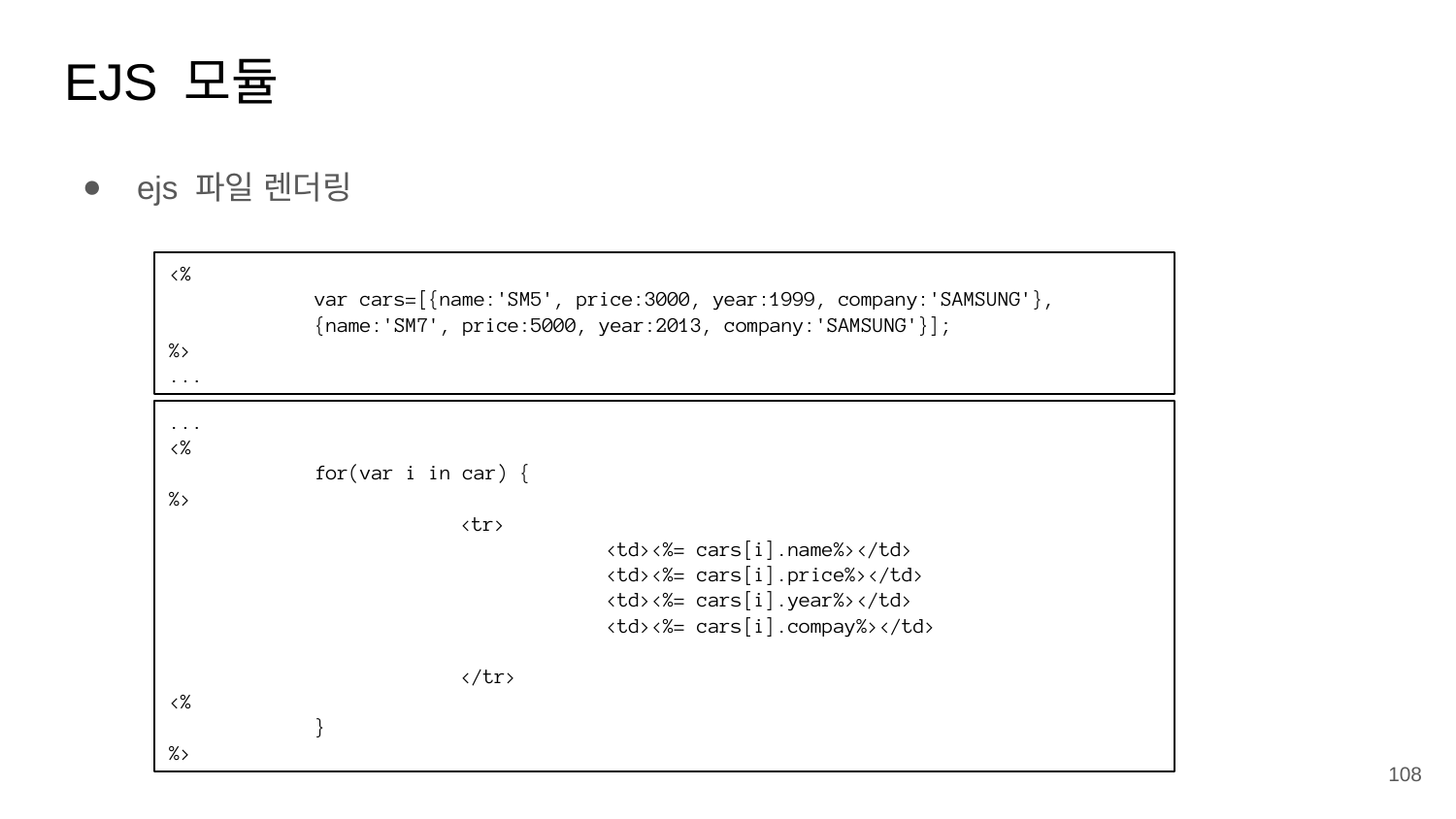

# EJS 모듈
ejs 파일 렌더링
<%
	var cars=[{name:'SM5', price:3000, year:1999, company:'SAMSUNG'},
	{name:'SM7', price:5000, year:2013, company:'SAMSUNG'}];
%>
...
...
<%
	for(var i in car) {
%>
		<tr>
			<td><%= cars[i].name%></td>
			<td><%= cars[i].price%></td>
			<td><%= cars[i].year%></td>
			<td><%= cars[i].compay%></td>

		</tr>
<%
	}
%>
108